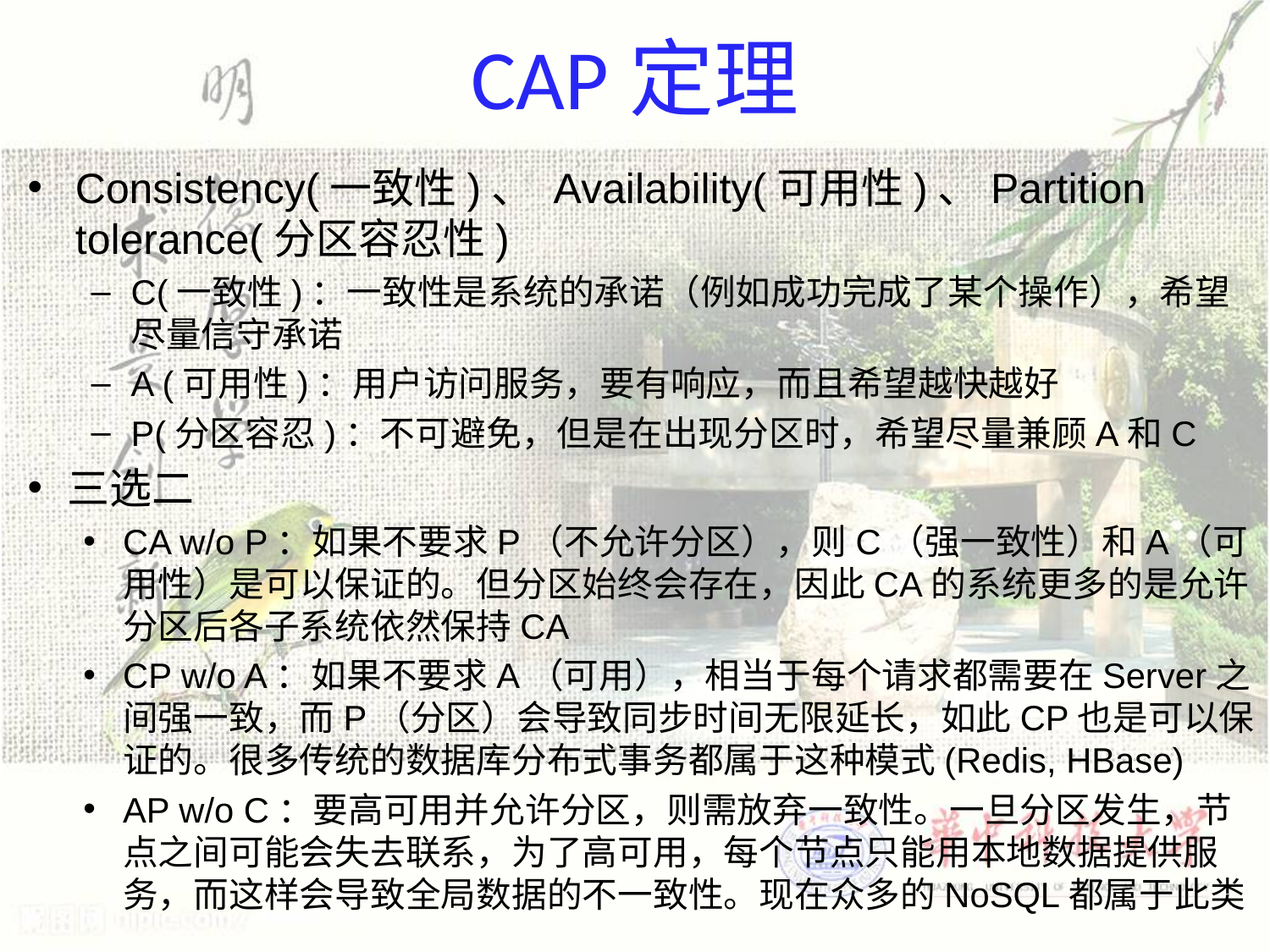

# CAP定理
Consistency(一致性)、 Availability(可用性)、Partition tolerance(分区容忍性)
C(一致性)：一致性是系统的承诺（例如成功完成了某个操作），希望尽量信守承诺
A (可用性)：用户访问服务，要有响应，而且希望越快越好
P(分区容忍)：不可避免，但是在出现分区时，希望尽量兼顾A和C
三选二
CA w/o P：如果不要求P（不允许分区），则C（强一致性）和A（可用性）是可以保证的。但分区始终会存在，因此CA的系统更多的是允许分区后各子系统依然保持CA
CP w/o A：如果不要求A（可用），相当于每个请求都需要在Server之间强一致，而P（分区）会导致同步时间无限延长，如此CP也是可以保证的。很多传统的数据库分布式事务都属于这种模式(Redis, HBase)
AP w/o C：要高可用并允许分区，则需放弃一致性。一旦分区发生，节点之间可能会失去联系，为了高可用，每个节点只能用本地数据提供服务，而这样会导致全局数据的不一致性。现在众多的NoSQL都属于此类